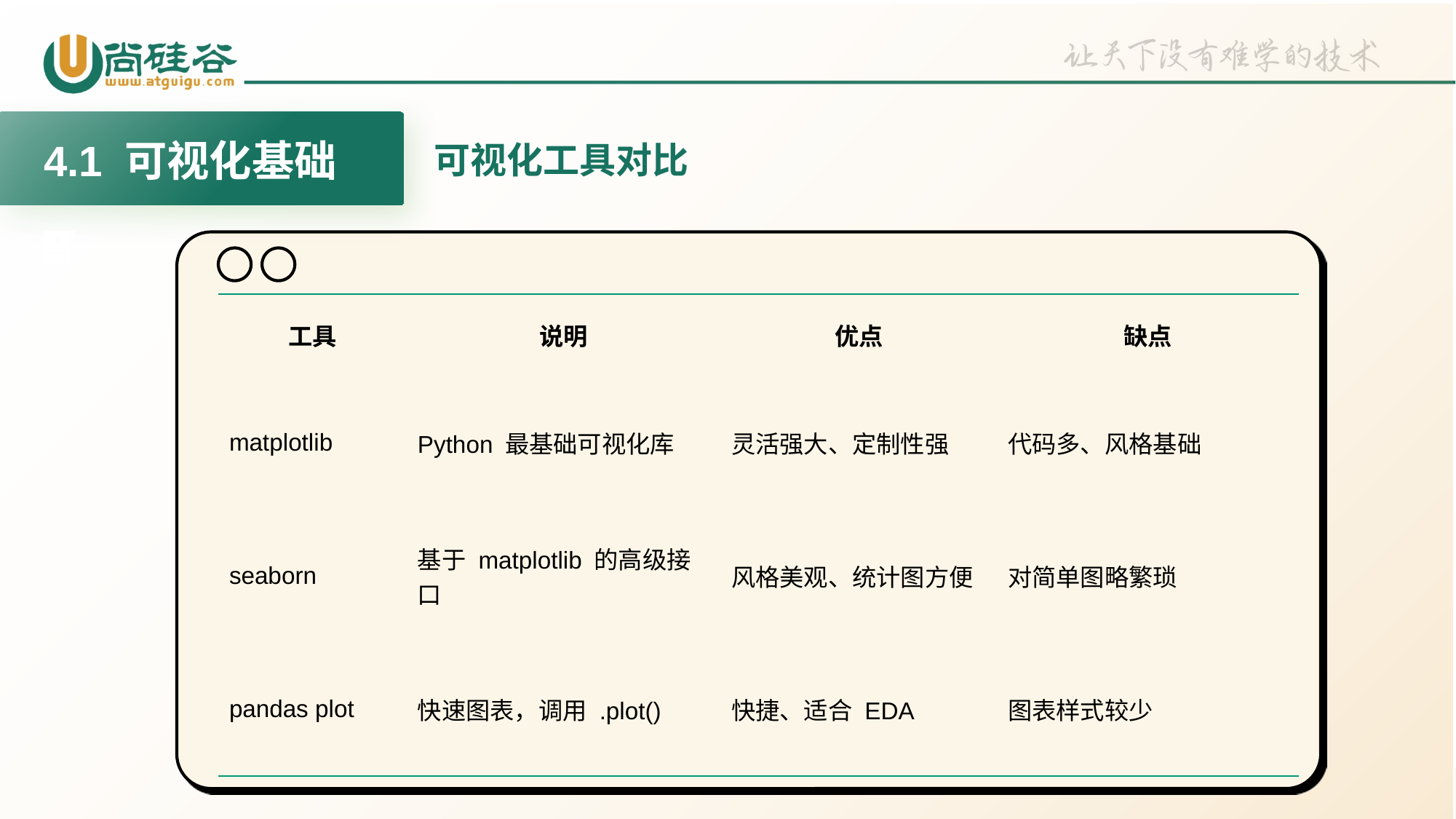

4.1 可视化基础

可视化工具对比

| 工具 | 说明 | 优点 | 缺点 |
| --- | --- | --- | --- |
| matplotlib | Python 最基础可视化库 | 灵活强大、定制性强 | 代码多、风格基础 |
| seaborn | 基于 matplotlib 的高级接口 | 风格美观、统计图方便 | 对简单图略繁琐 |
| pandas plot | 快速图表，调用 .plot() | 快捷、适合 EDA | 图表样式较少 |